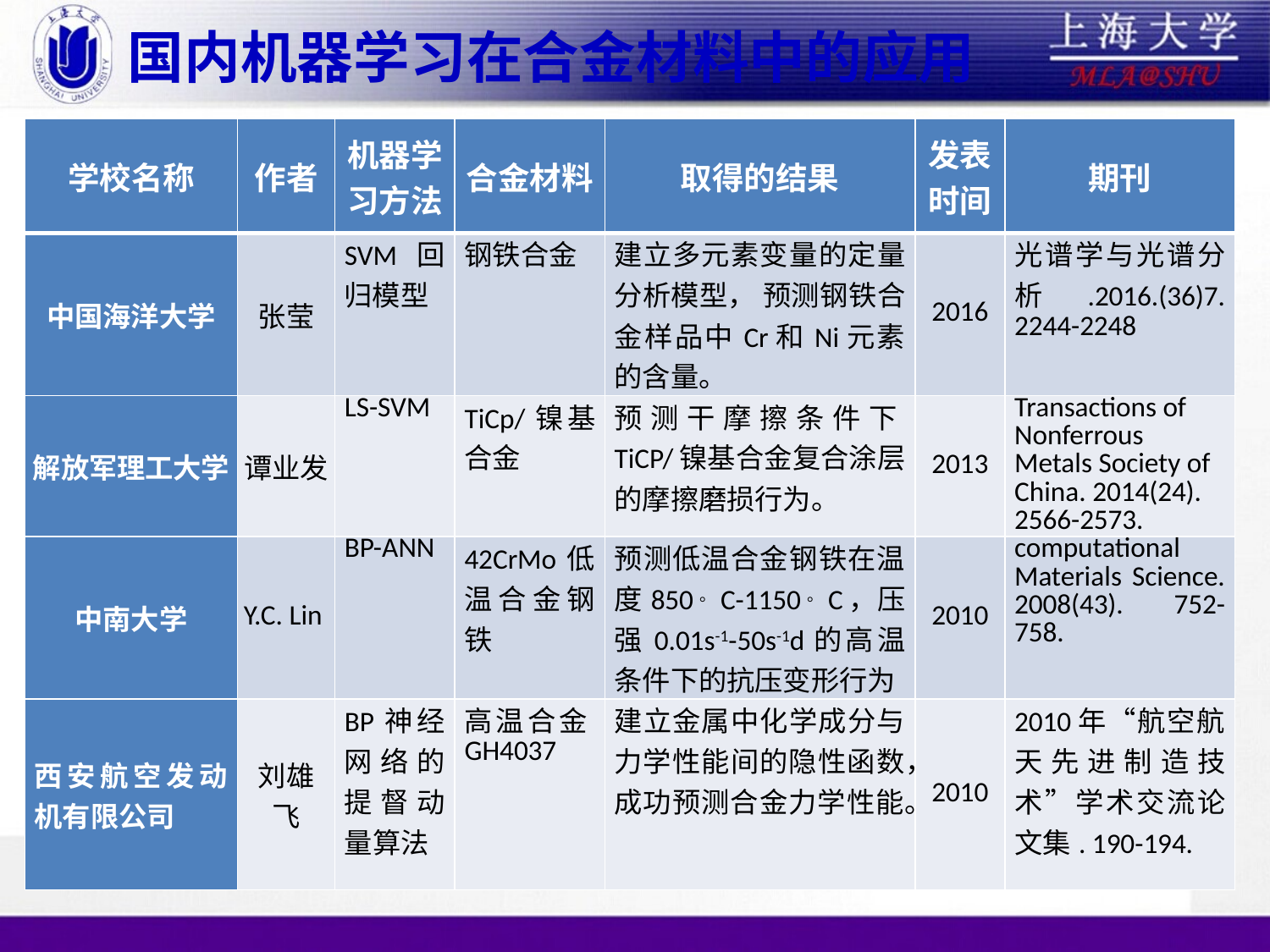

# 国内机器学习在合金材料中的应用

| 学校名称 | 作者 | 机器学习方法 | 合金材料 | 取得的结果 | 发表时间 | 期刊 |
| --- | --- | --- | --- | --- | --- | --- |
| 中国海洋大学 | 张莹 | SVM回归模型 | 钢铁合金 | 建立多元素变量的定量分析模型， 预测钢铁合金样品中Cr和Ni元素的含量。 | 2016 | 光谱学与光谱分析.2016.(36)7. 2244-2248 |
| 解放军理工大学 | 谭业发 | LS-SVM | TiCp/镍基合金 | 预测干摩擦条件下TiCP/镍基合金复合涂层的摩擦磨损行为。 | 2013 | Transactions of Nonferrous Metals Society of China. 2014(24). 2566-2573. |
| 中南大学 | Y.C. Lin | BP-ANN | 42CrMo低温合金钢铁 | 预测低温合金钢铁在温度850。C-1150。C，压强0.01s-1-50s-1d的高温条件下的抗压变形行为 | 2010 | computational Materials Science. 2008(43). 752-758. |
| 西安航空发动机有限公司 | 刘雄飞 | BP神经网络的提督动量算法 | 高温合金GH4037 | 建立金属中化学成分与力学性能间的隐性函数，成功预测合金力学性能。 | 2010 | 2010年“航空航天先进制造技术”学术交流论文集. 190-194. |